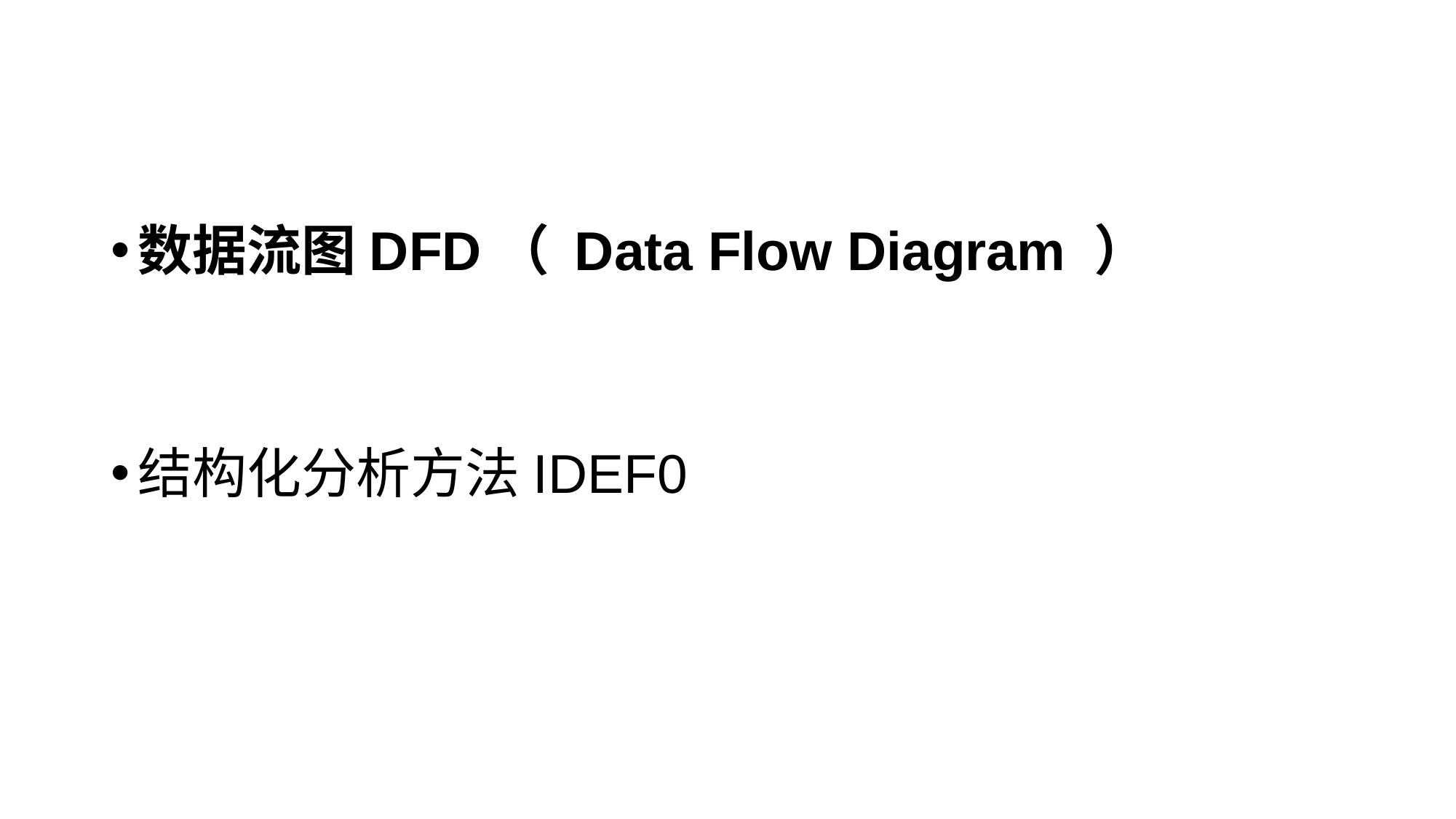

#
数据流图DFD（ Data Flow Diagram ）

结构化分析方法IDEF0